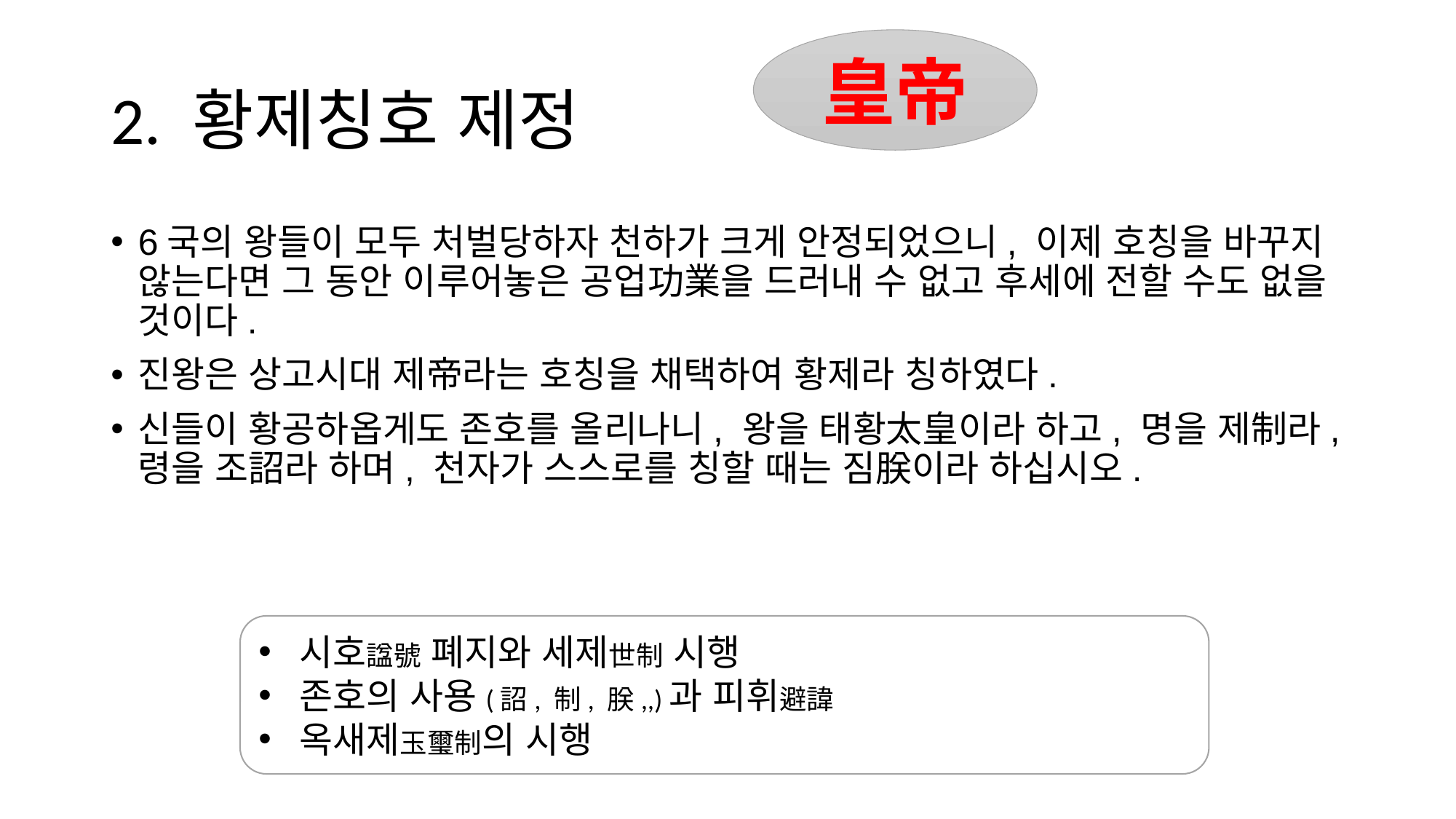

皇帝
# 2. 황제칭호 제정
6국의 왕들이 모두 처벌당하자 천하가 크게 안정되었으니, 이제 호칭을 바꾸지 않는다면 그 동안 이루어놓은 공업功業을 드러내 수 없고 후세에 전할 수도 없을 것이다.
진왕은 상고시대 제帝라는 호칭을 채택하여 황제라 칭하였다.
신들이 황공하옵게도 존호를 올리나니, 왕을 태황太皇이라 하고, 명을 제制라, 령을 조詔라 하며, 천자가 스스로를 칭할 때는 짐朕이라 하십시오.

시호諡號 폐지와 세제世制 시행
존호의 사용(詔, 制, 朕,,)과 피휘避諱
옥새제玉璽制의 시행